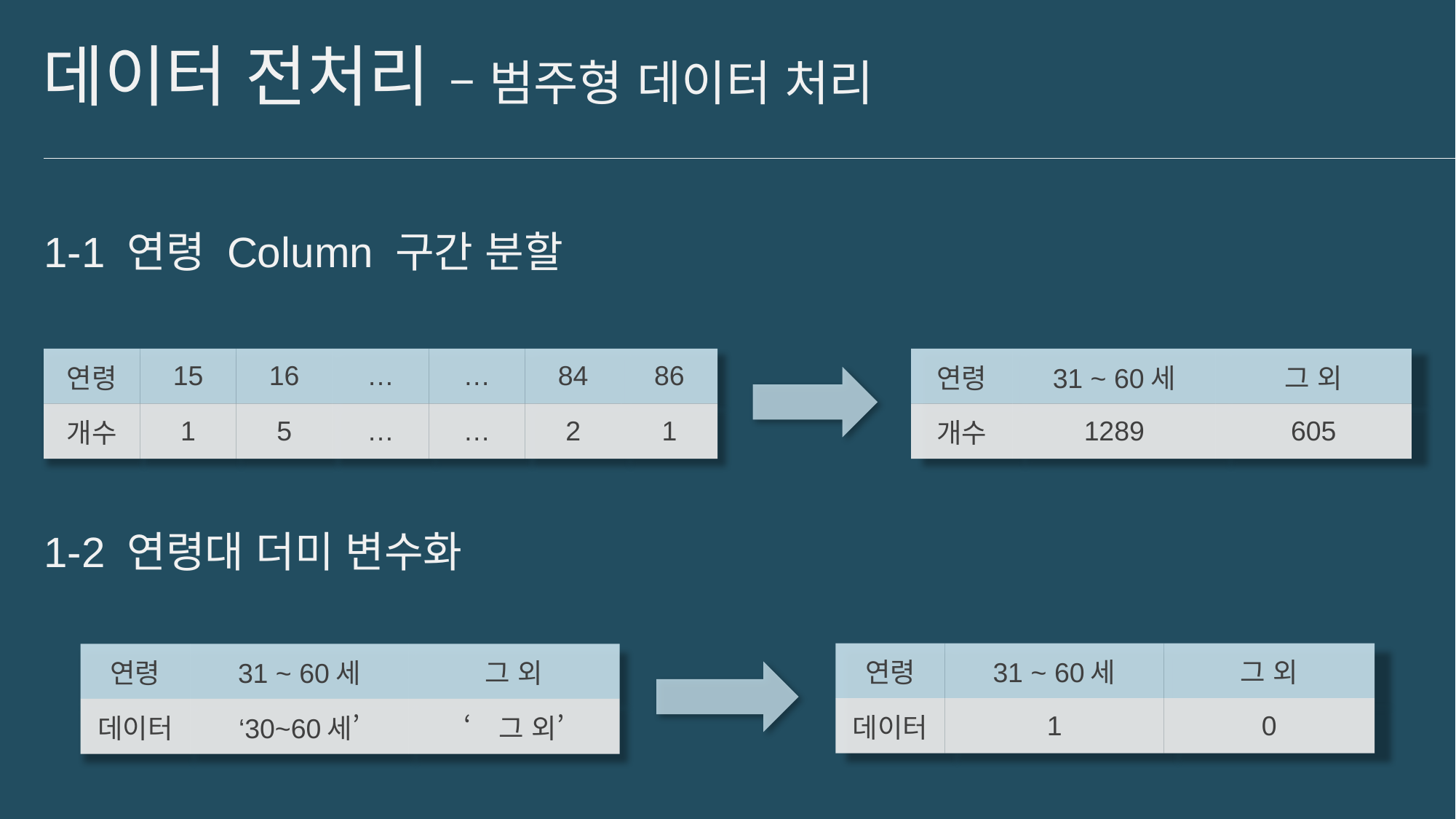

# 데이터 전처리 – 범주형 데이터 처리
1-1 연령 Column 구간 분할
| 연령 | 15 | 16 | … | … | 84 | 86 |
| --- | --- | --- | --- | --- | --- | --- |
| 개수 | 1 | 5 | … | … | 2 | 1 |
| 연령 | 31 ~ 60세 | 그 외 |
| --- | --- | --- |
| 개수 | 1289 | 605 |

1-2 연령대 더미 변수화
| 연령 | 31 ~ 60세 | 그 외 |
| --- | --- | --- |
| 데이터 | 1 | 0 |
| 연령 | 31 ~ 60세 | 그 외 |
| --- | --- | --- |
| 데이터 | ‘30~60세’ | ‘그 외’ |